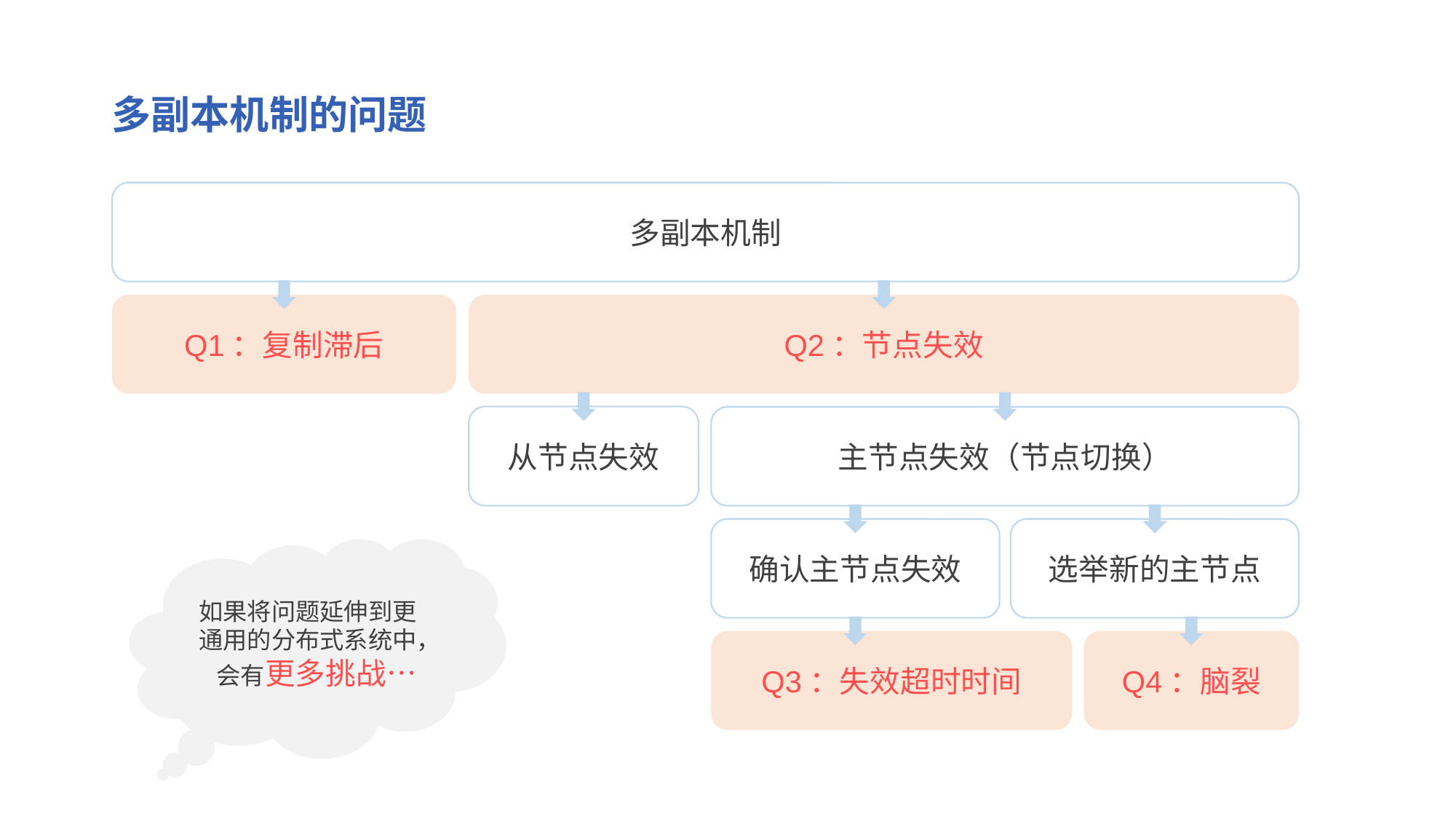

多副本机制的问题
多副本机制

Q1：复制滞后
Q2：节点失效

从节点失效
主节点失效（节点切换）

确认主节点失效
选举新的主节点
如果将问题延伸到更通用的分布式系统中，会有更多挑战…

Q3：失效超时时间
Q4：脑裂